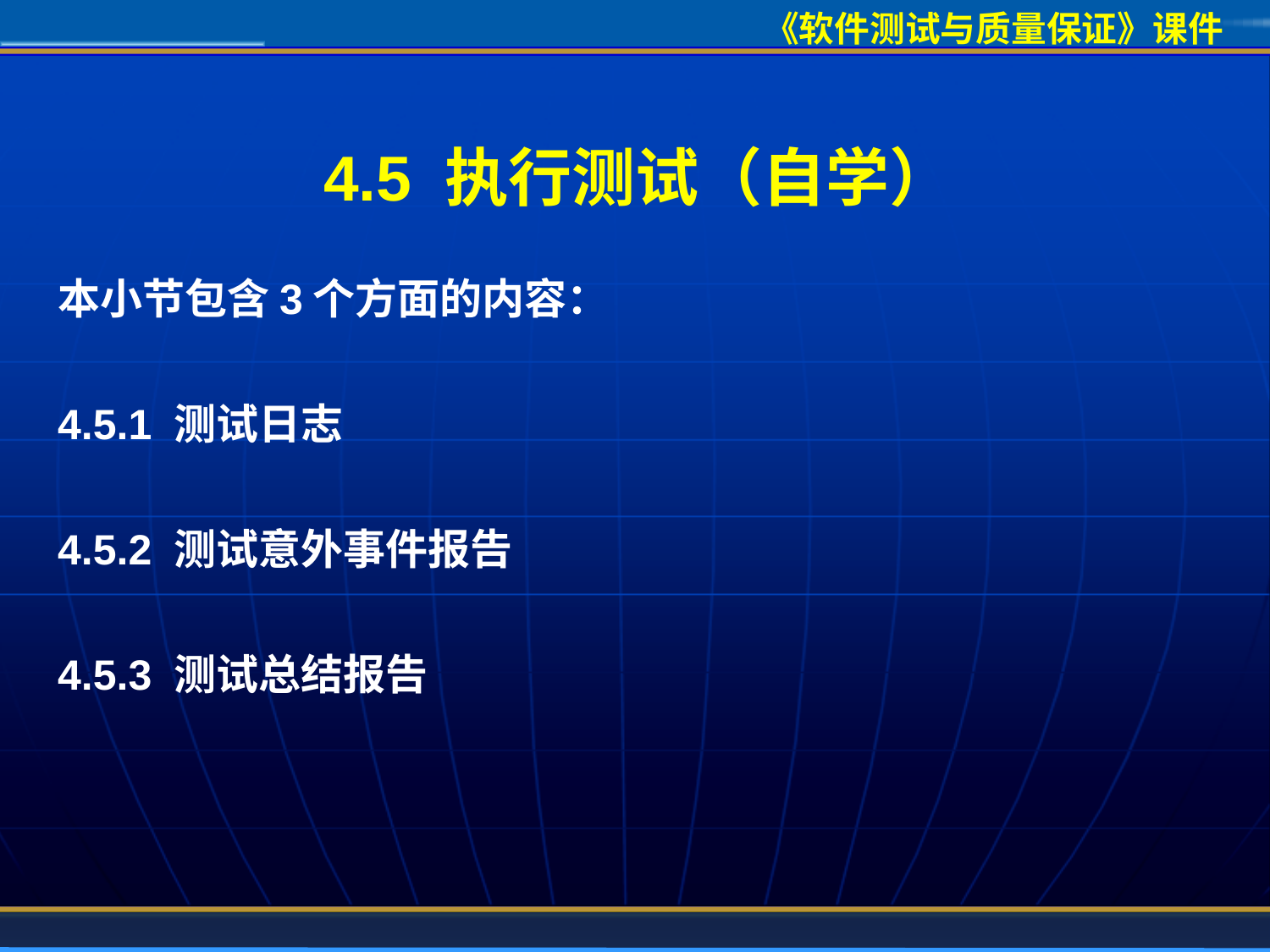

# 4.5 执行测试（自学）
本小节包含3个方面的内容：
4.5.1 测试日志
4.5.2 测试意外事件报告
4.5.3 测试总结报告